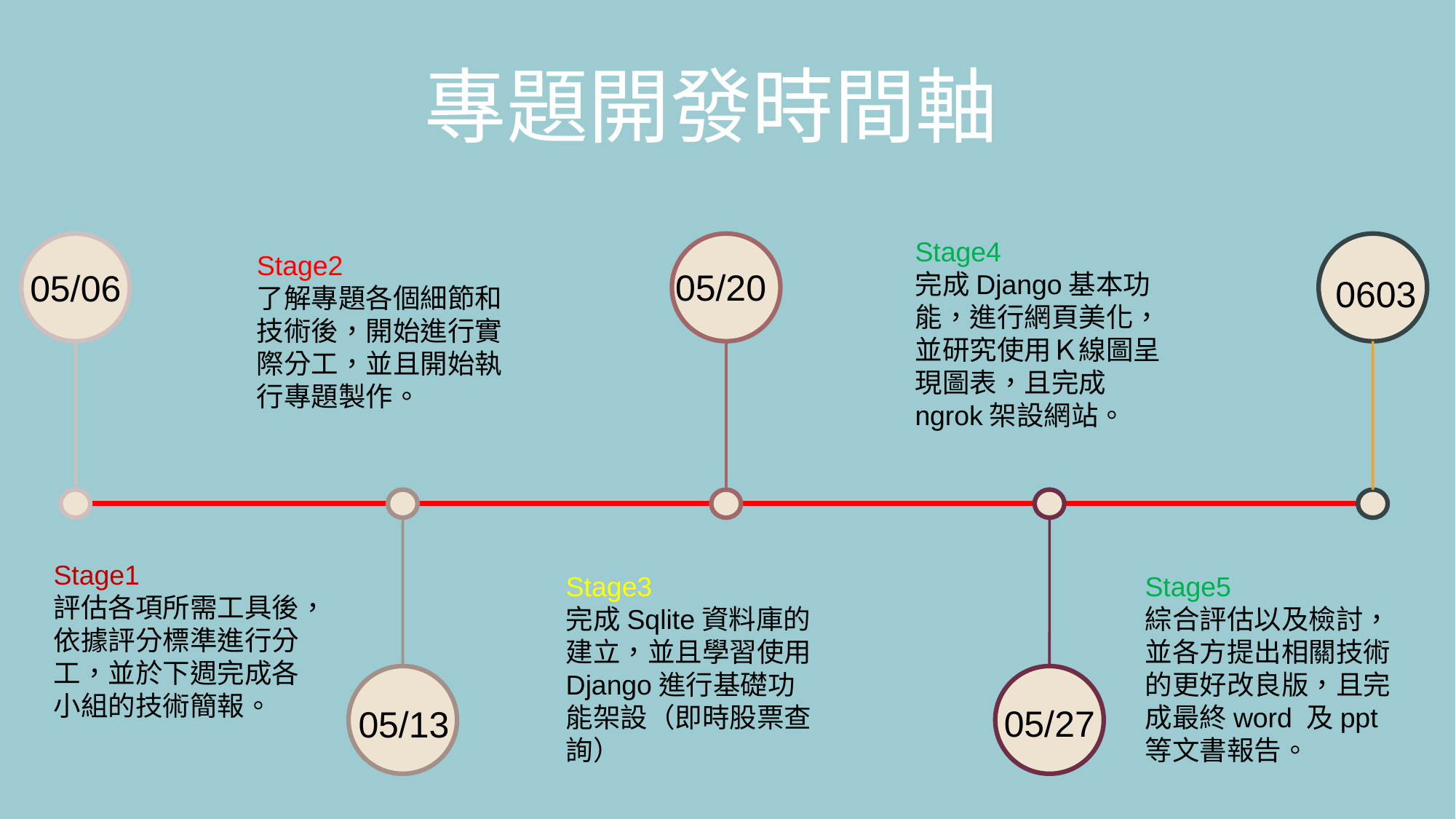

專題開發時間軸
Stage4
完成Django基本功能，進行網頁美化，並研究使用Ｋ線圖呈現圖表，且完成ngrok架設網站。

05/06

05/20

0603
Stage2
了解專題各個細節和技術後，開始進行實際分工，並且開始執行專題製作。

05/13

05/27
Stage1
評估各項所需工具後，依據評分標準進行分工，並於下週完成各小組的技術簡報。

Stage3
完成Sqlite資料庫的建立，並且學習使用Django進行基礎功能架設（即時股票查詢）
Stage5
綜合評估以及檢討，並各方提出相關技術的更好改良版，且完成最終word 及ppt等文書報告。